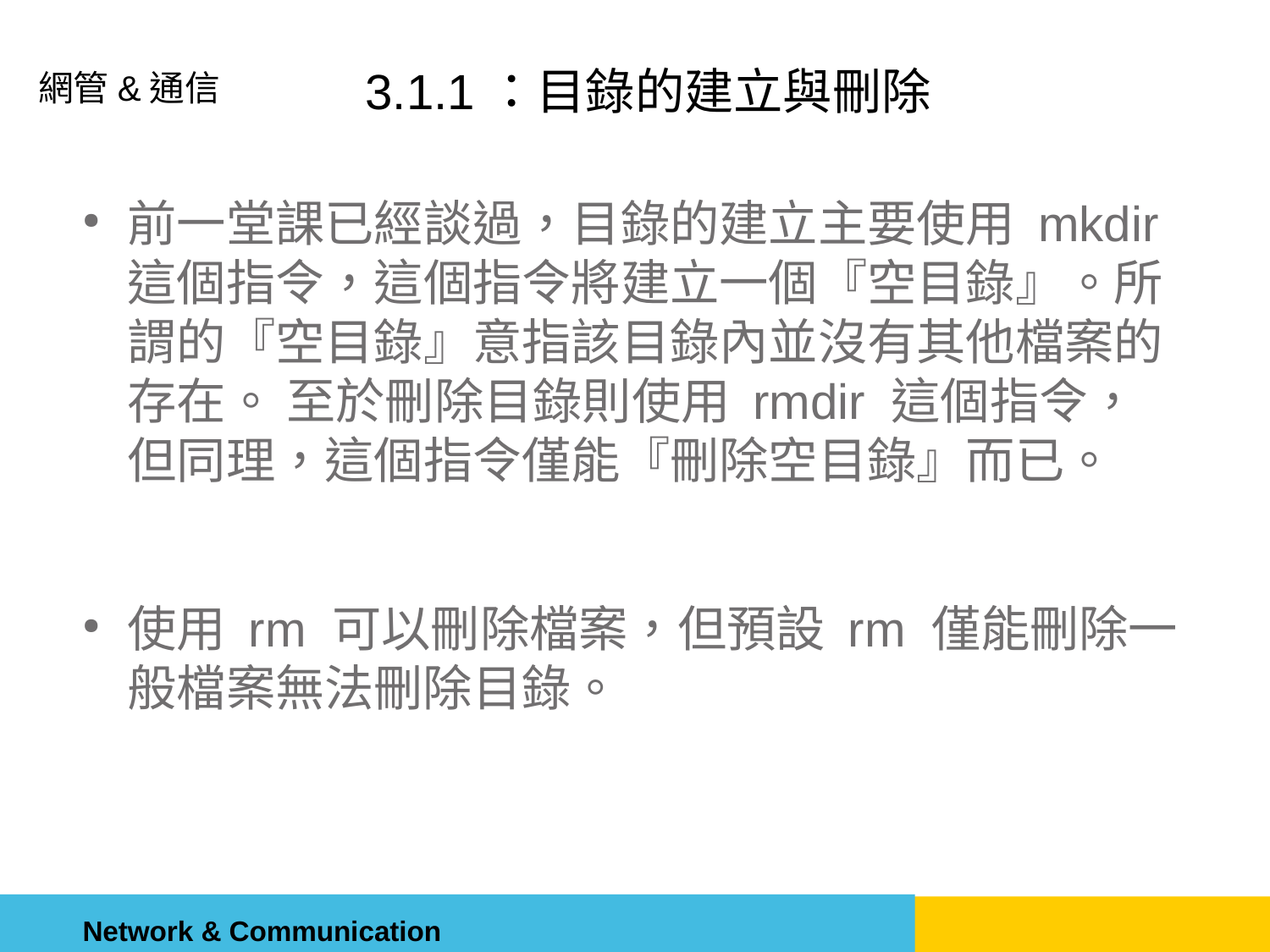

3.1.1：目錄的建立與刪除
前一堂課已經談過，目錄的建立主要使用 mkdir 這個指令，這個指令將建立一個『空目錄』。所謂的『空目錄』意指該目錄內並沒有其他檔案的存在。 至於刪除目錄則使用 rmdir 這個指令，但同理，這個指令僅能『刪除空目錄』而已。

使用 rm 可以刪除檔案，但預設 rm 僅能刪除一般檔案無法刪除目錄。